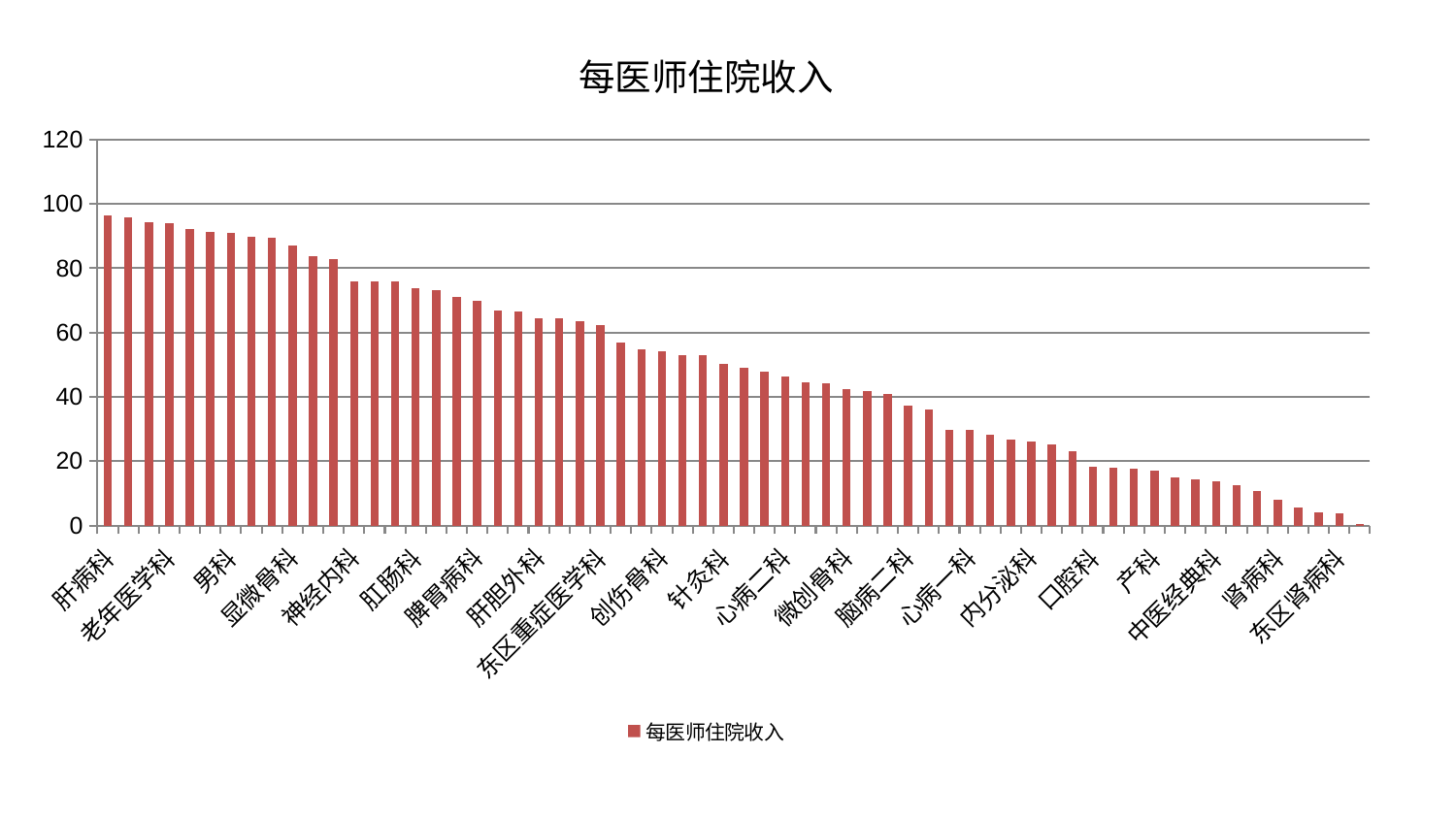

### Chart: 每医师住院收入

| Category | 每医师住院收入 |
|---|---|
| 肝病科 | 96.35625314532037 |
| 康复科 | 95.79546967794128 |
| 风湿病科 | 94.21093533536637 |
| 老年医学科 | 93.88142522011181 |
| 心病四科 | 92.25867538882954 |
| 脊柱骨科 | 91.21149626742573 |
| 男科 | 91.1373460117401 |
| 普通外科 | 89.63956732177645 |
| 脾胃科消化科合并 | 89.5896987671024 |
| 显微骨科 | 87.04475273230602 |
| 妇科妇二科合并 | 83.77933186609927 |
| 关节骨科 | 82.90829438728973 |
| 神经内科 | 75.94063588170359 |
| 乳腺甲状腺外科 | 75.82971169330736 |
| 脑病三科 | 75.81588042801198 |
| 肛肠科 | 73.75161630079896 |
| 小儿骨科 | 73.04629745657836 |
| 胸外科 | 71.22141650806672 |
| 脾胃病科 | 69.82180466052826 |
| 血液科 | 66.78453471818648 |
| 治未病中心 | 66.429529216538 |
| 肝胆外科 | 64.37432516071726 |
| 妇二科 | 64.34901435647093 |
| 小儿推拿科 | 63.51171437859002 |
| 东区重症医学科 | 62.191922852558434 |
| 周围血管科 | 57.00555235645817 |
| 中医外治中心 | 54.787555666794695 |
| 创伤骨科 | 54.117614860497795 |
| 眼科 | 53.09485758104835 |
| 心病三科 | 53.09383551115119 |
| 针灸科 | 50.29870793709548 |
| 运动损伤骨科 | 49.1685759124572 |
| 综合内科 | 47.83708804134834 |
| 心病二科 | 46.30467728801544 |
| 泌尿外科 | 44.652222348997526 |
| 骨科 | 44.08638552377722 |
| 微创骨科 | 42.27046912090806 |
| 神经外科 | 41.78508385158519 |
| 西区重症医学科 | 40.94708819823683 |
| 脑病二科 | 37.13730551332559 |
| 美容皮肤科 | 36.16028200170598 |
| 妇科 | 29.783048923256562 |
| 心病一科 | 29.71711402143631 |
| 医院 | 28.28315596786237 |
| 儿科 | 26.848492267466217 |
| 内分泌科 | 26.056782746363936 |
| 脑病一科 | 25.153545599459527 |
| 心血管内科 | 23.0606073663979 |
| 口腔科 | 18.150808915344243 |
| 消化内科 | 17.8317752278361 |
| 身心医学科 | 17.708990080973997 |
| 产科 | 16.910665549499694 |
| 重症医学科 | 14.91428607694607 |
| 耳鼻喉科 | 14.479064362544003 |
| 中医经典科 | 13.606579542070453 |
| 肿瘤内科 | 12.446535846792939 |
| 推拿科 | 10.806015186210004 |
| 肾病科 | 8.098365309360588 |
| 呼吸内科 | 5.521489175213157 |
| 皮肤科 | 4.215242013153175 |
| 东区肾病科 | 3.882395885943657 |
| 肾脏内科 | 0.36568548594304584 |
55